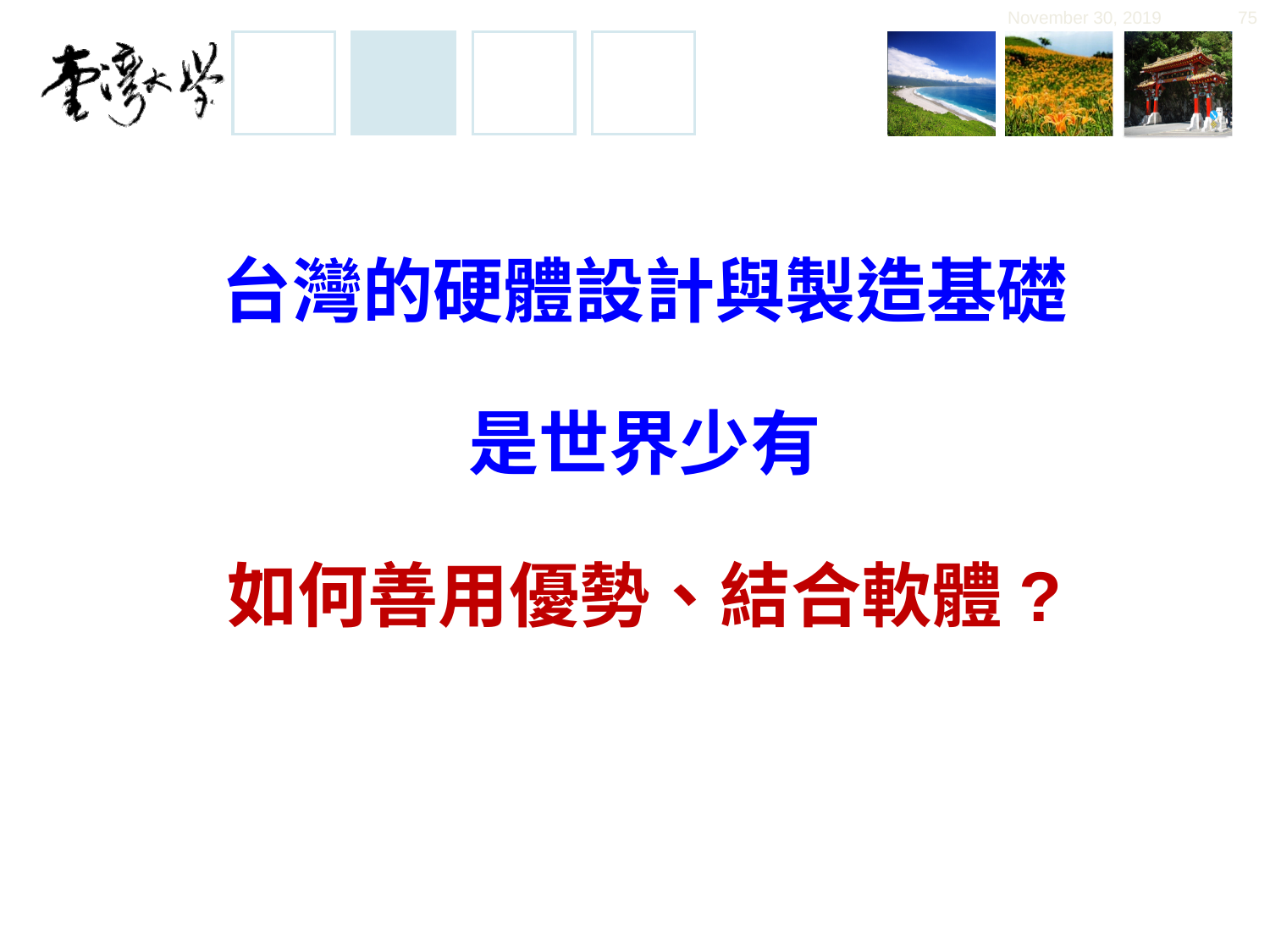

November 30, 2019
75
# 台灣的硬體設計與製造基礎 是世界少有 如何善用優勢、結合軟體?